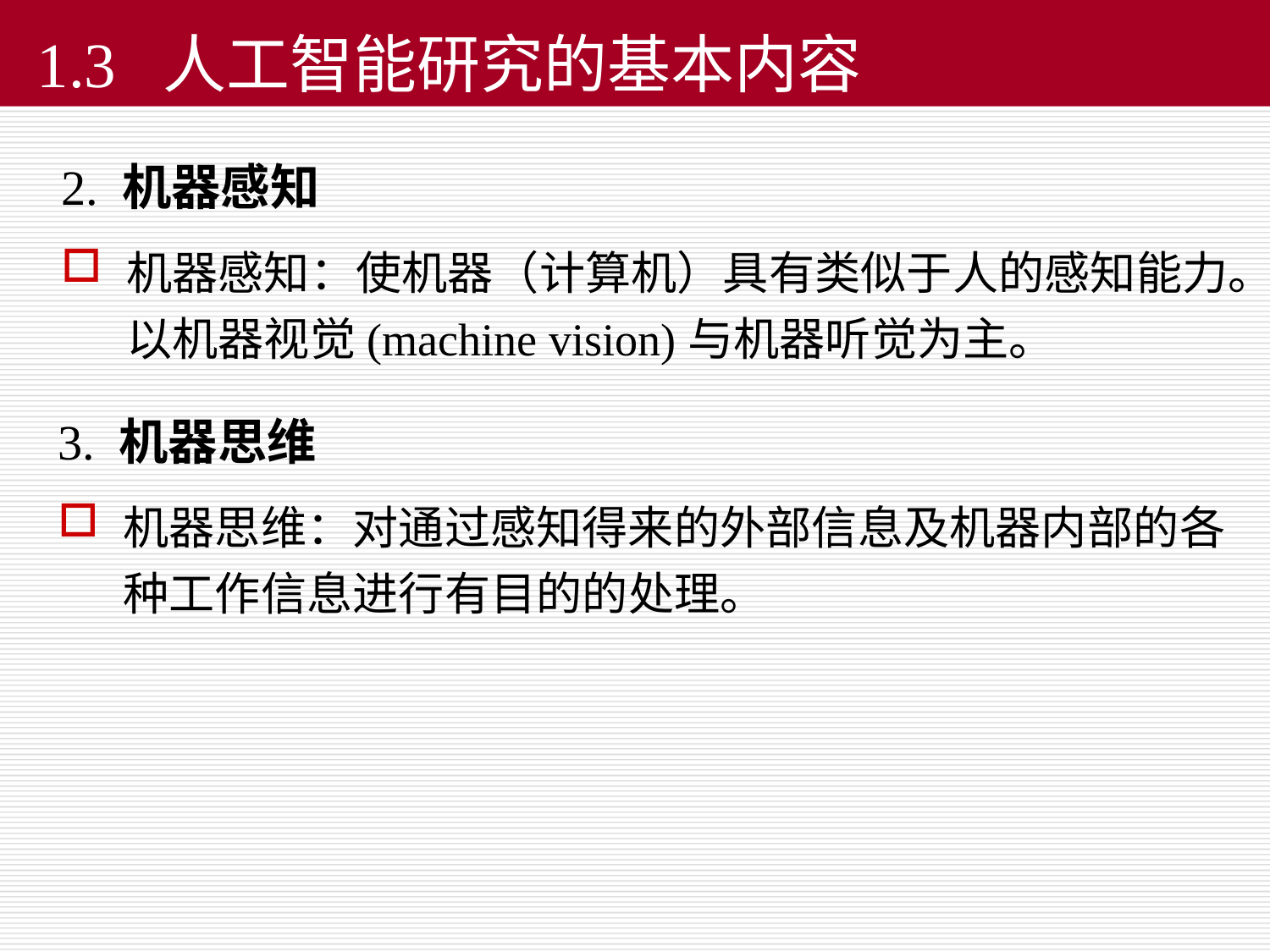

# 2. 机器感知
1.3  人工智能研究的基本内容
2. 机器感知
机器感知：使机器（计算机）具有类似于人的感知能力。以机器视觉(machine vision)与机器听觉为主。
3. 机器思维
机器思维：对通过感知得来的外部信息及机器内部的各种工作信息进行有目的的处理。
44